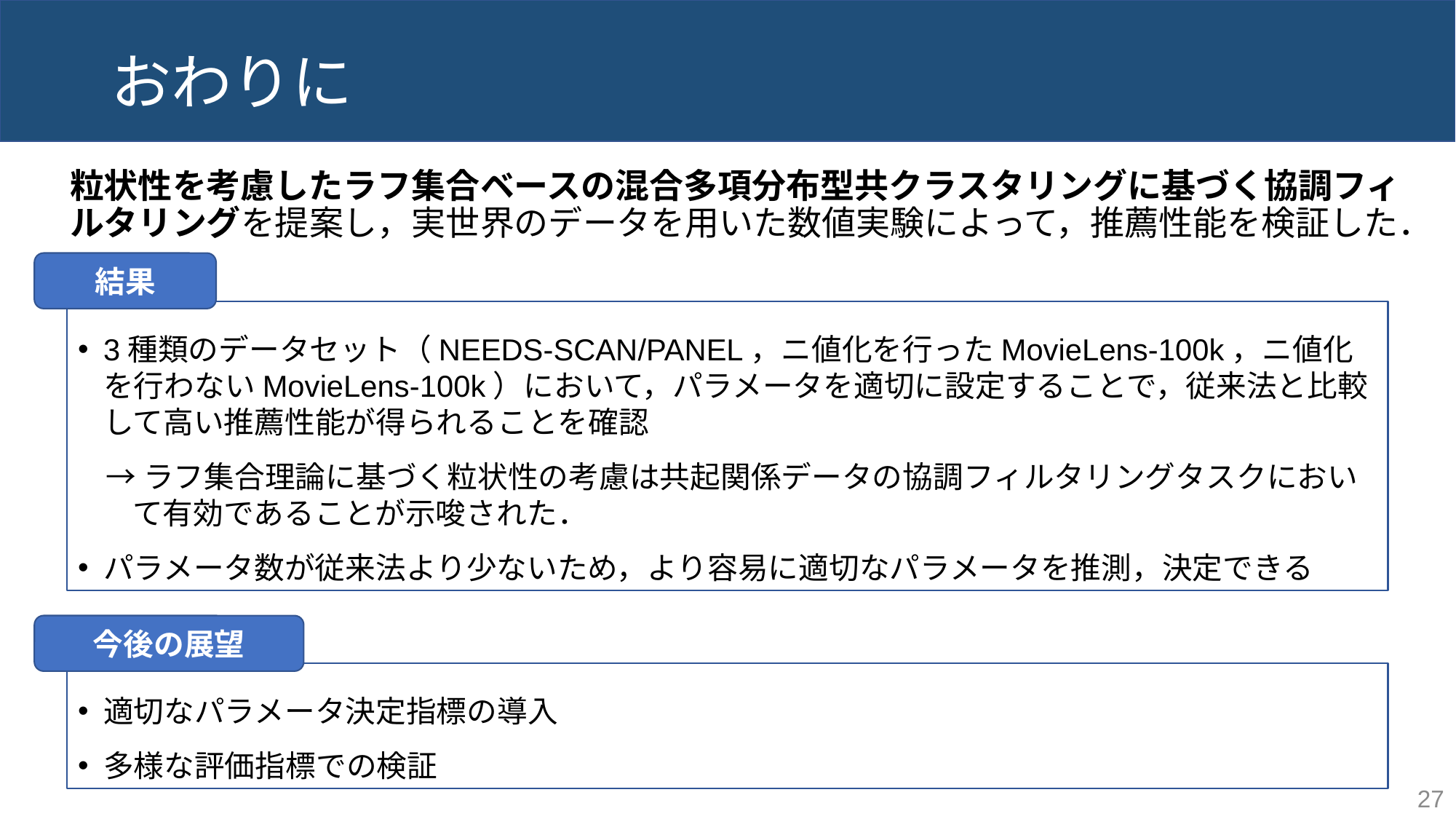

# おわりに
粒状性を考慮したラフ集合ベースの混合多項分布型共クラスタリングに基づく協調フィルタリングを提案し，実世界のデータを用いた数値実験によって，推薦性能を検証した．
結果

3種類のデータセット（NEEDS-SCAN/PANEL，ニ値化を行ったMovieLens-100k，ニ値化を行わないMovieLens-100k）において，パラメータを適切に設定することで，従来法と比較して高い推薦性能が得られることを確認
→ラフ集合理論に基づく粒状性の考慮は共起関係データの協調フィルタリングタスクにおいて有効であることが示唆された．
パラメータ数が従来法より少ないため，より容易に適切なパラメータを推測，決定できる
今後の展望

適切なパラメータ決定指標の導入
多様な評価指標での検証
27